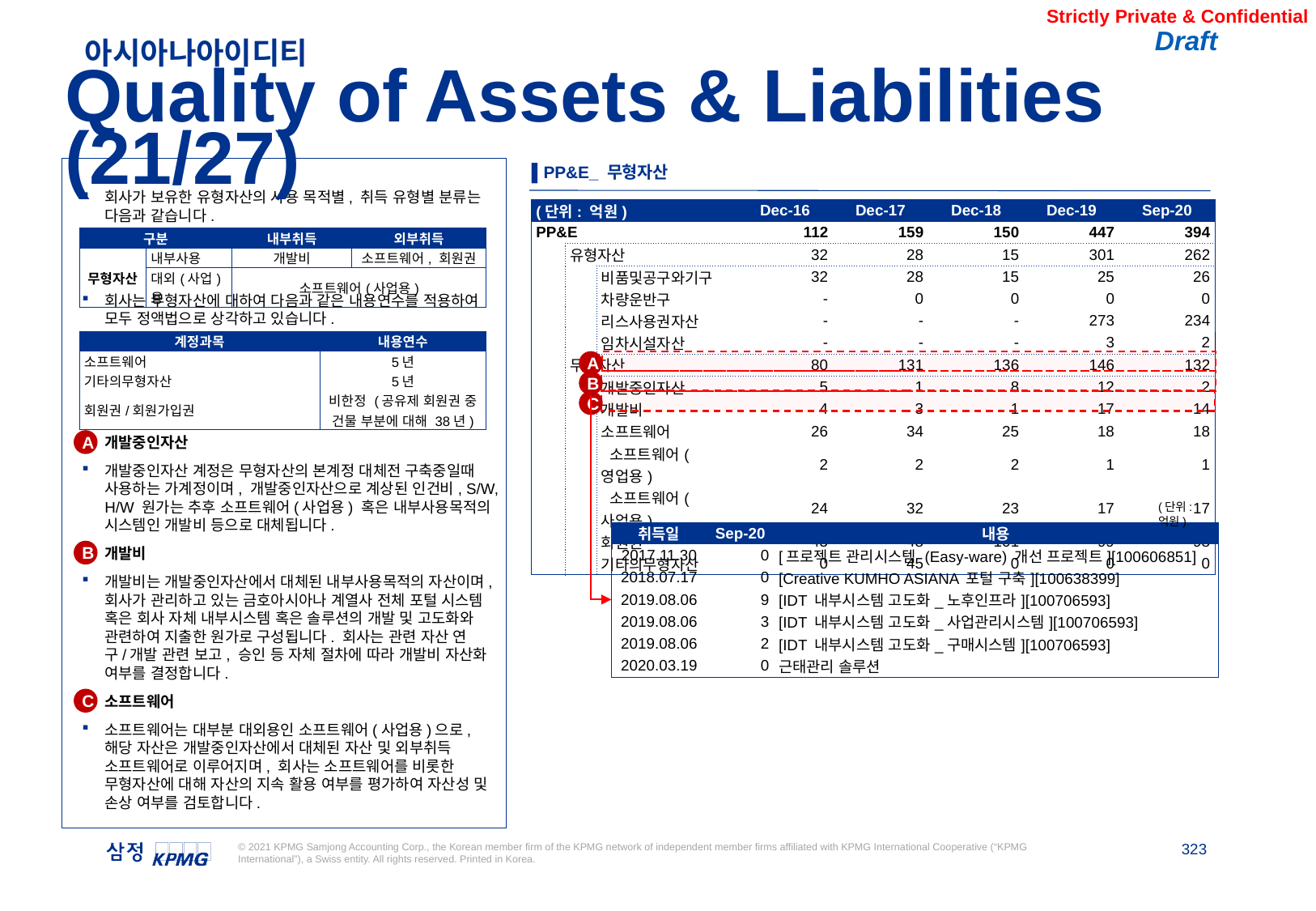

아시아나아이디티
Quality of Assets & Liabilities (21/27)
▌PP&E_ 무형자산

회사가 보유한 유형자산의 사용 목적별, 취득 유형별 분류는 다음과 같습니다.

회사는 무형자산에 대하여 다음과 같은 내용연수를 적용하여 모두 정액법으로 상각하고 있습니다.

개발중인자산
개발중인자산 계정은 무형자산의 본계정 대체전 구축중일때 사용하는 가계정이며, 개발중인자산으로 계상된 인건비, S/W, H/W 원가는 추후 소프트웨어(사업용) 혹은 내부사용목적의 시스템인 개발비 등으로 대체됩니다.
개발비
개발비는 개발중인자산에서 대체된 내부사용목적의 자산이며, 회사가 관리하고 있는 금호아시아나 계열사 전체 포털 시스템 혹은 회사 자체 내부시스템 혹은 솔루션의 개발 및 고도화와 관련하여 지출한 원가로 구성됩니다. 회사는 관련 자산 연구/개발 관련 보고, 승인 등 자체 절차에 따라 개발비 자산화 여부를 결정합니다.
소프트웨어
소프트웨어는 대부분 대외용인 소프트웨어(사업용)으로, 해당 자산은 개발중인자산에서 대체된 자산 및 외부취득 소프트웨어로 이루어지며, 회사는 소프트웨어를 비롯한 무형자산에 대해 자산의 지속 활용 여부를 평가하여 자산성 및 손상 여부를 검토합니다.

| (단위: 억원) |  |  |  | Dec-16 | Dec-17 | Dec-18 | Dec-19 | Sep-20 |
| --- | --- | --- | --- | --- | --- | --- | --- | --- |
| PP&E |  |  |  | 112 | 159 | 150 | 447 | 394 |
|  | 유형자산 |  |  | 32 | 28 | 15 | 301 | 262 |
|  |  | 비품및공구와기구 | 공구와기구 | 32 | 28 | 15 | 25 | 26 |
|  |  | 차량운반구 | 비품 및 차량운반구 | - | 0 | 0 | 0 | 0 |
|  |  | 리스사용권자산 | 임차시설자산 | - | - | - | 273 | 234 |
|  |  | 임차시설자산 | 리스사용권자산 | - | - | - | 3 | 2 |
|  | 무형자산 |  |  | 80 | 131 | 136 | 146 | 132 |
|  |  | 개발중인자산 |  | 5 | 1 | 8 | 12 | 2 |
|  |  | 개발비 |  | 4 | 3 | 1 | 17 | 14 |
|  |  | 소프트웨어 | 소프트웨어 | 26 | 34 | 25 | 18 | 18 |
|  |  | 소프트웨어(영업용) |  | 2 | 2 | 2 | 1 | 1 |
|  |  | 소프트웨어(사업용) |  | 24 | 32 | 23 | 17 | 17 |
|  |  | 회원권 | 회원권 | 45 | 48 | 101 | 99 | 98 |
|  |  | 기타의무형자산 | 기타의무형자산 | 0 | 45 | 0 | 0 | 0 |
| 구분 |  | 내부취득 | 외부취득 |
| --- | --- | --- | --- |
| 무형자산 | 내부사용 | 개발비 | 소프트웨어, 회원권 |
|  | 대외(사업)용 | 소프트웨어(사업용) |  |
| 계정과목 | 내용연수 |
| --- | --- |
| 소프트웨어 | 5년 |
| 기타의무형자산 | 5년 |
| 회원권/회원가입권 | 비한정 (공유제 회원권 중 건물 부분에 대해 38년) |
A

B

C
A
(단위: 억원)
| 취득일 | Sep-20 | 내용 |
| --- | --- | --- |
| 2017.11.30 | 0 | [프로젝트 관리시스템 (Easy-ware) 개선 프로젝트][100606851] |
| 2018.07.17 | 0 | [Creative KUMHO ASIANA 포털 구축][100638399] |
| 2019.08.06 | 9 | [IDT 내부시스템 고도화\_노후인프라][100706593] |
| 2019.08.06 | 3 | [IDT 내부시스템 고도화\_사업관리시스템][100706593] |
| 2019.08.06 | 2 | [IDT 내부시스템 고도화\_구매시스템][100706593] |
| 2020.03.19 | 0 | 근태관리 솔루션 |
B
C